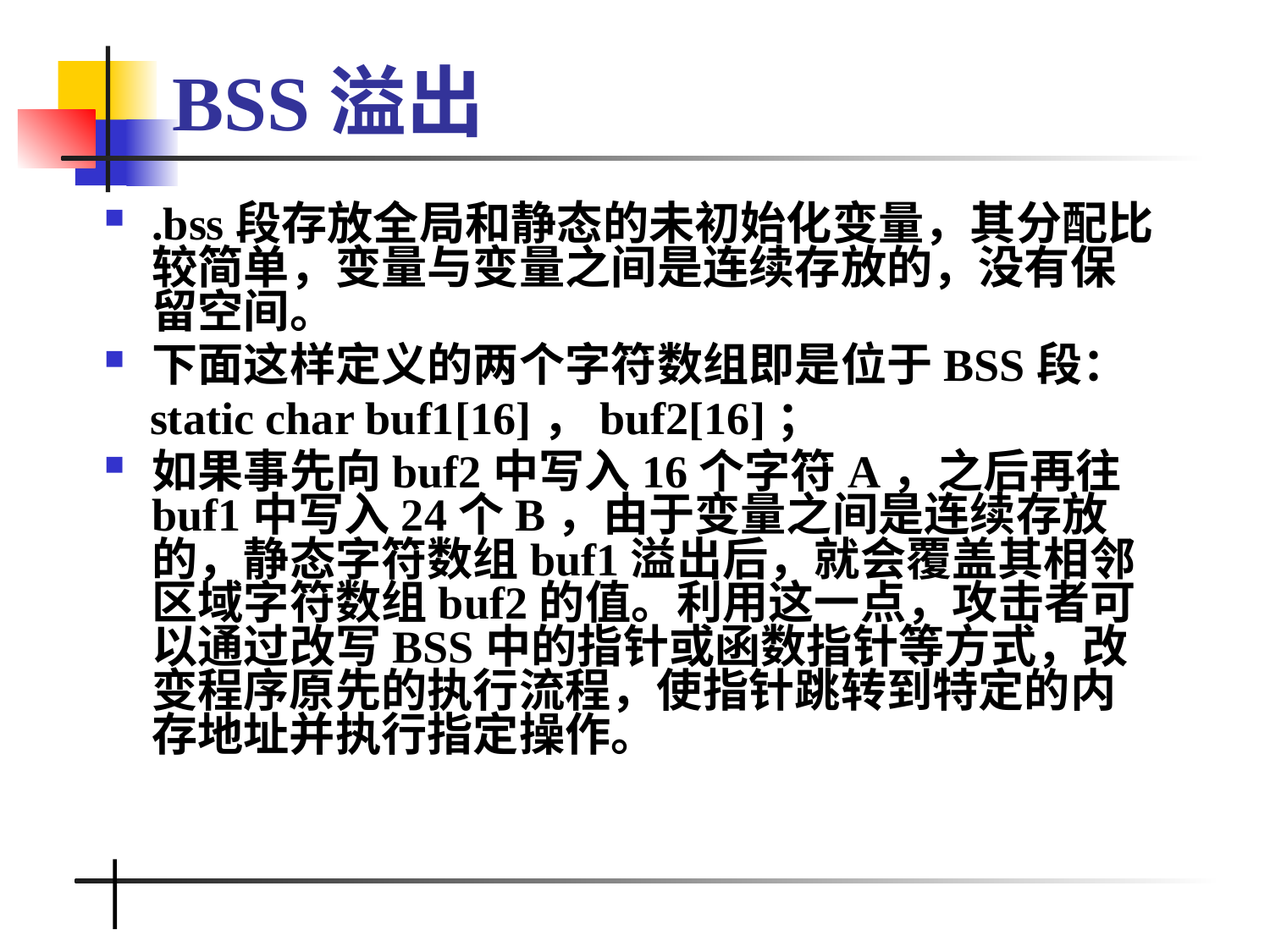

# BSS溢出
.bss段存放全局和静态的未初始化变量，其分配比较简单，变量与变量之间是连续存放的，没有保留空间。
下面这样定义的两个字符数组即是位于BSS段：
    static char buf1[16]，buf2[16]；
如果事先向buf2中写入16个字符A，之后再往buf1中写入24个B，由于变量之间是连续存放的，静态字符数组buf1溢出后，就会覆盖其相邻区域字符数组buf2的值。利用这一点，攻击者可以通过改写BSS中的指针或函数指针等方式，改变程序原先的执行流程，使指针跳转到特定的内存地址并执行指定操作。